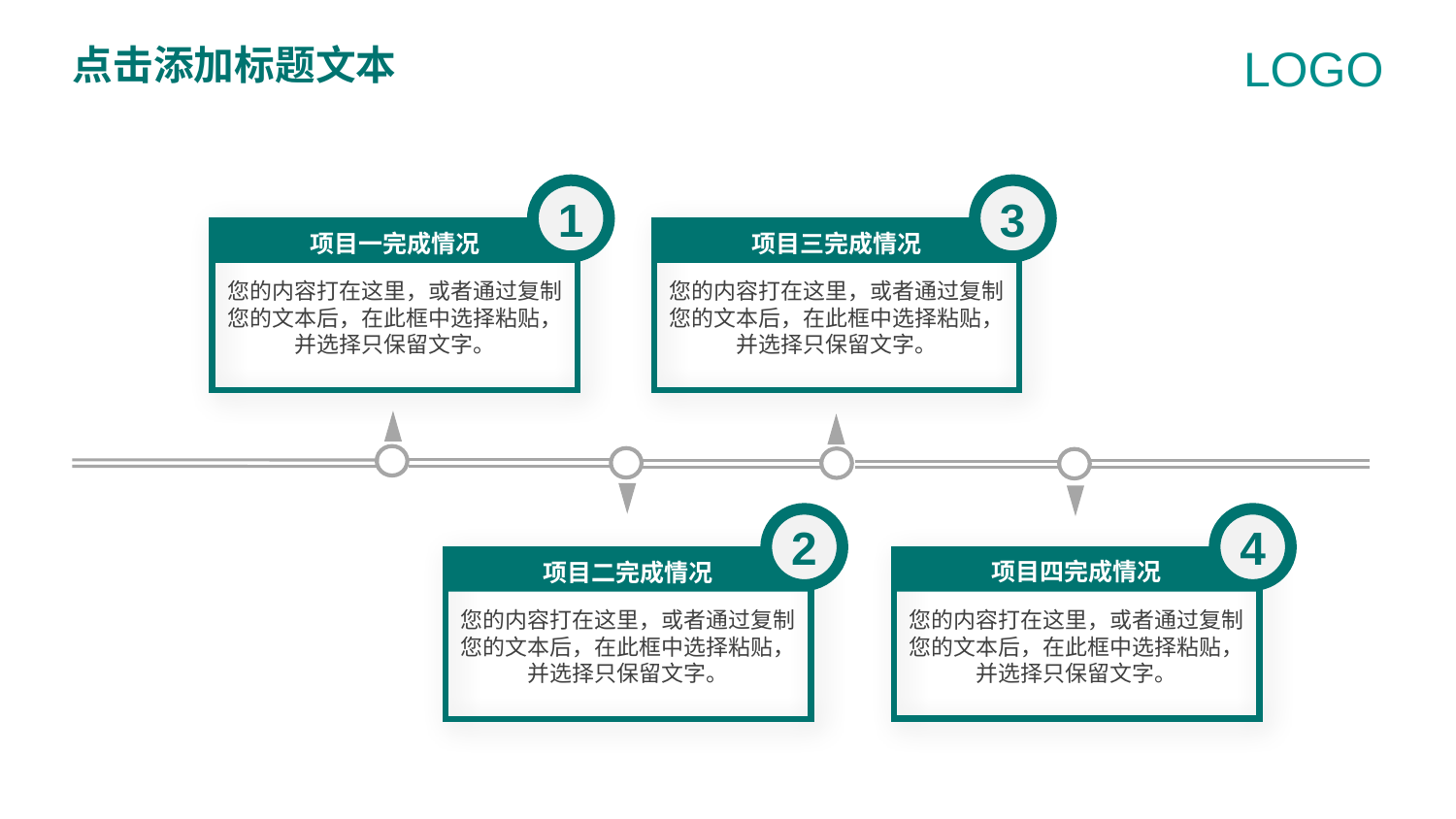

LOGO
点击添加标题文本
3
1

项目三完成情况
项目一完成情况
您的内容打在这里，或者通过复制您的文本后，在此框中选择粘贴，并选择只保留文字。
您的内容打在这里，或者通过复制您的文本后，在此框中选择粘贴，并选择只保留文字。
2014

4
2

项目四完成情况
项目二完成情况
您的内容打在这里，或者通过复制您的文本后，在此框中选择粘贴，并选择只保留文字。
您的内容打在这里，或者通过复制您的文本后，在此框中选择粘贴，并选择只保留文字。
2014